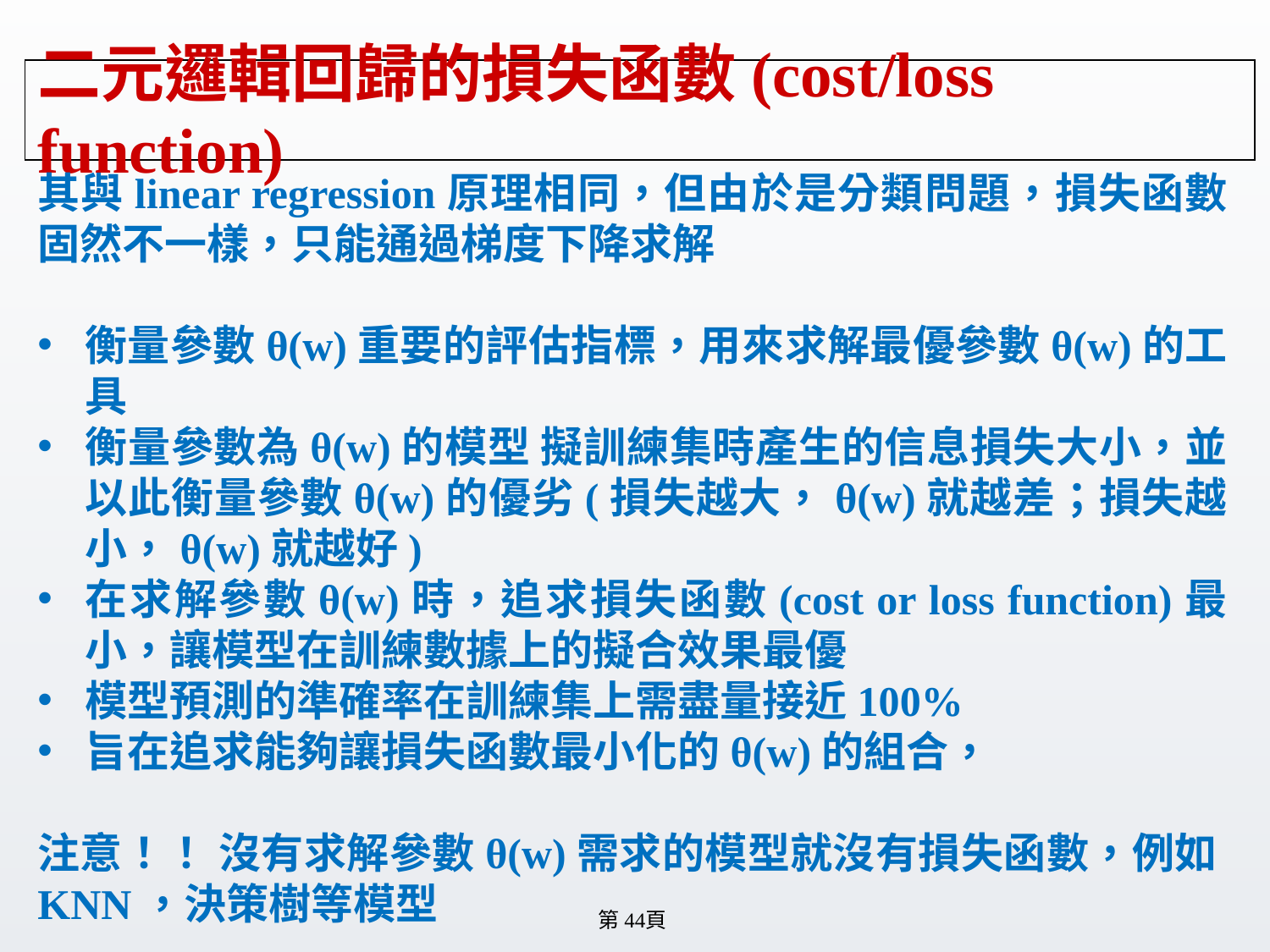

# 二元邏輯回歸的損失函數(cost/loss function)
其與linear regression原理相同，但由於是分類問題，損失函數固然不一樣，只能通過梯度下降求解

衡量參數θ(w)重要的評估指標，用來求解最優參數θ(w)的工具
衡量參數為θ(w)的模型 擬訓練集時產生的信息損失大小，並以此衡量參數θ(w)的優劣(損失越大，θ(w)就越差；損失越小，θ(w)就越好)
在求解參數θ(w)時，追求損失函數(cost or loss function)最小，讓模型在訓練數據上的擬合效果最優
模型預測的準確率在訓練集上需盡量接近100%
旨在追求能夠讓損失函數最小化的θ(w)的組合，

注意！！ 沒有求解參數θ(w)需求的模型就沒有損失函數，例如KNN，決策樹等模型